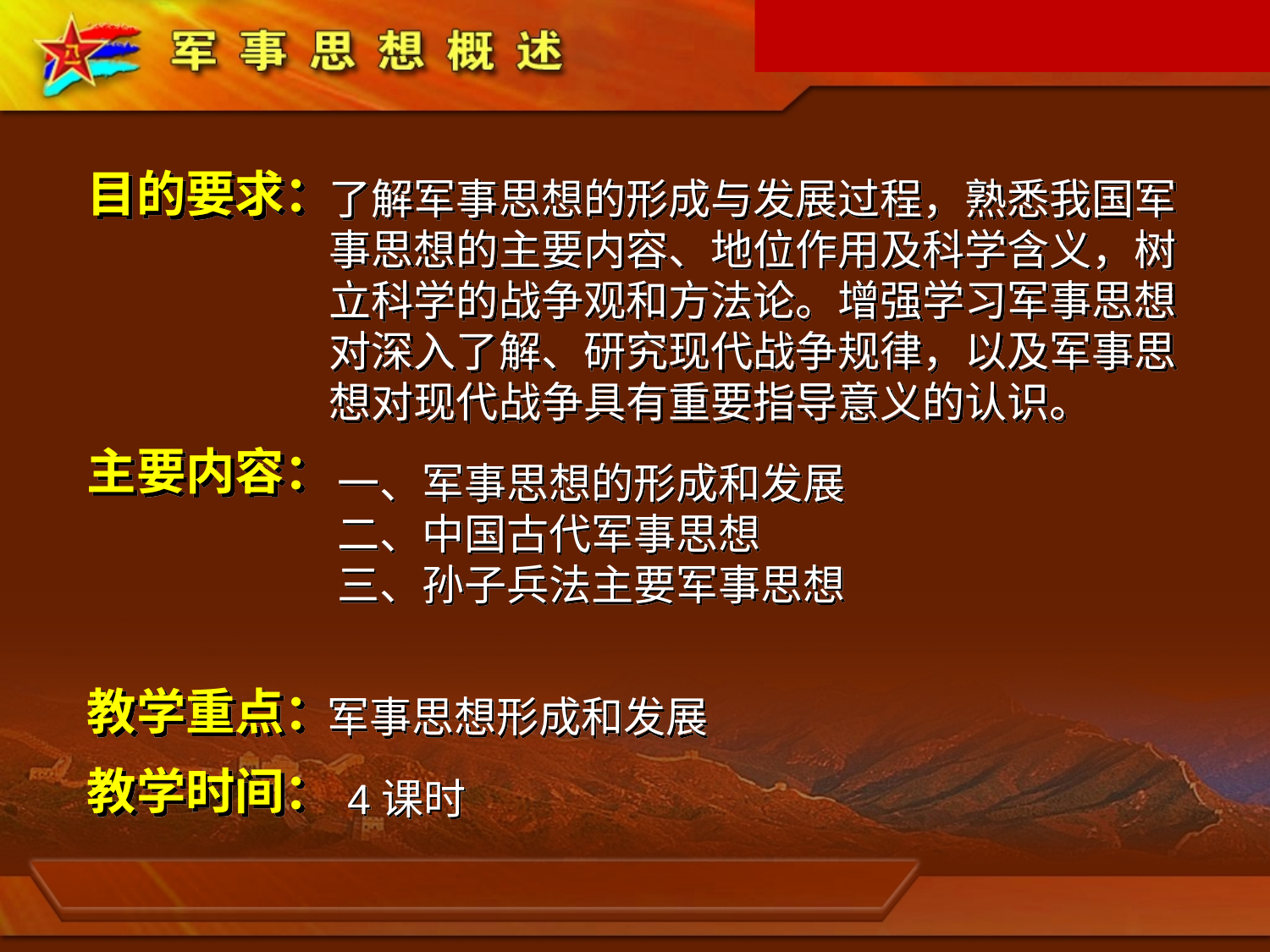

目的要求：
了解军事思想的形成与发展过程，熟悉我国军事思想的主要内容、地位作用及科学含义，树立科学的战争观和方法论。增强学习军事思想对深入了解、研究现代战争规律，以及军事思想对现代战争具有重要指导意义的认识。
主要内容：
一、军事思想的形成和发展
二、中国古代军事思想
三、孙子兵法主要军事思想
教学重点：
军事思想形成和发展
教学时间：
4课时